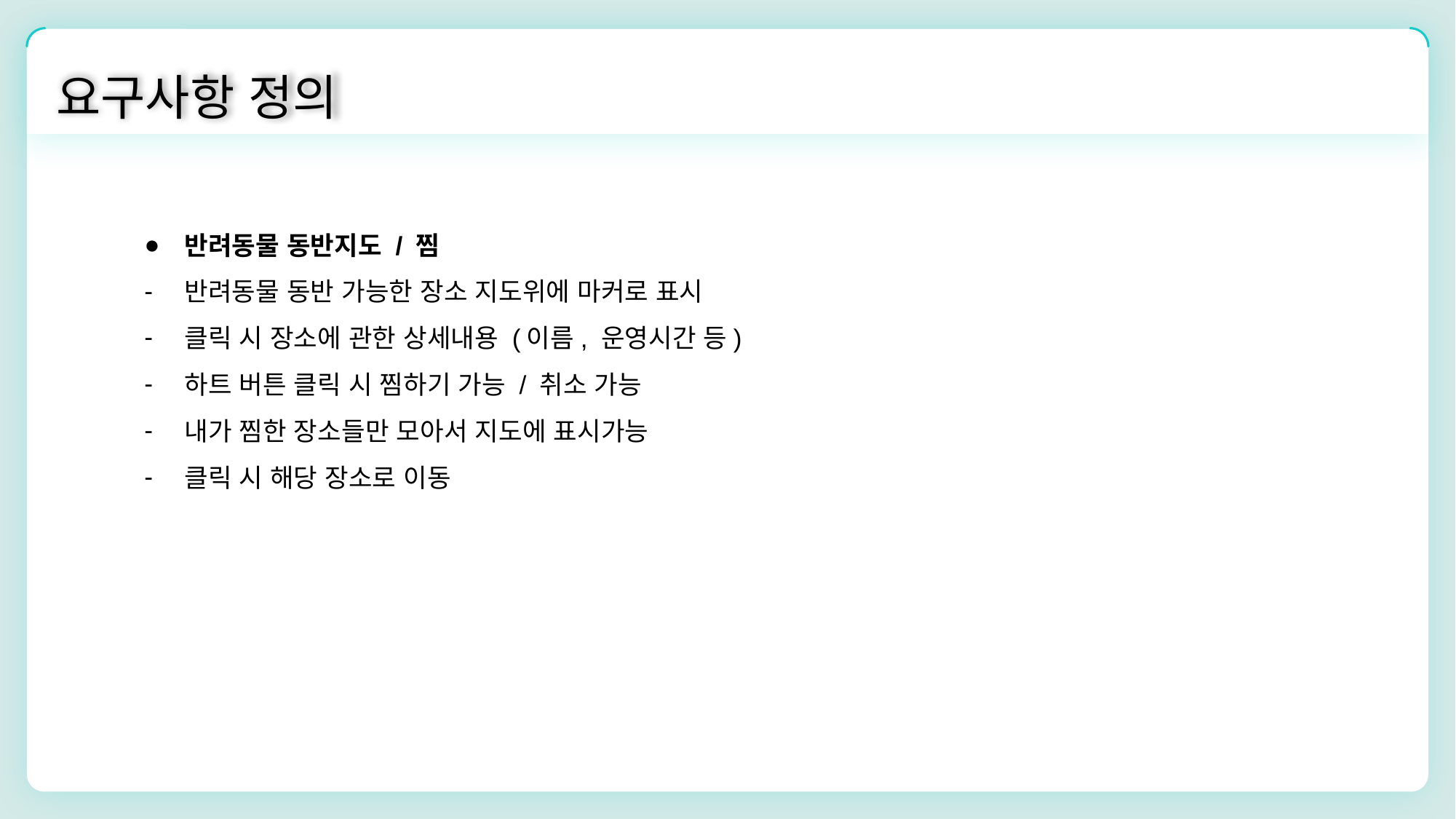

요구사항 정의
반려동물 동반지도 / 찜
반려동물 동반 가능한 장소 지도위에 마커로 표시
클릭 시 장소에 관한 상세내용 (이름, 운영시간 등)
하트 버튼 클릭 시 찜하기 가능 / 취소 가능
내가 찜한 장소들만 모아서 지도에 표시가능
클릭 시 해당 장소로 이동